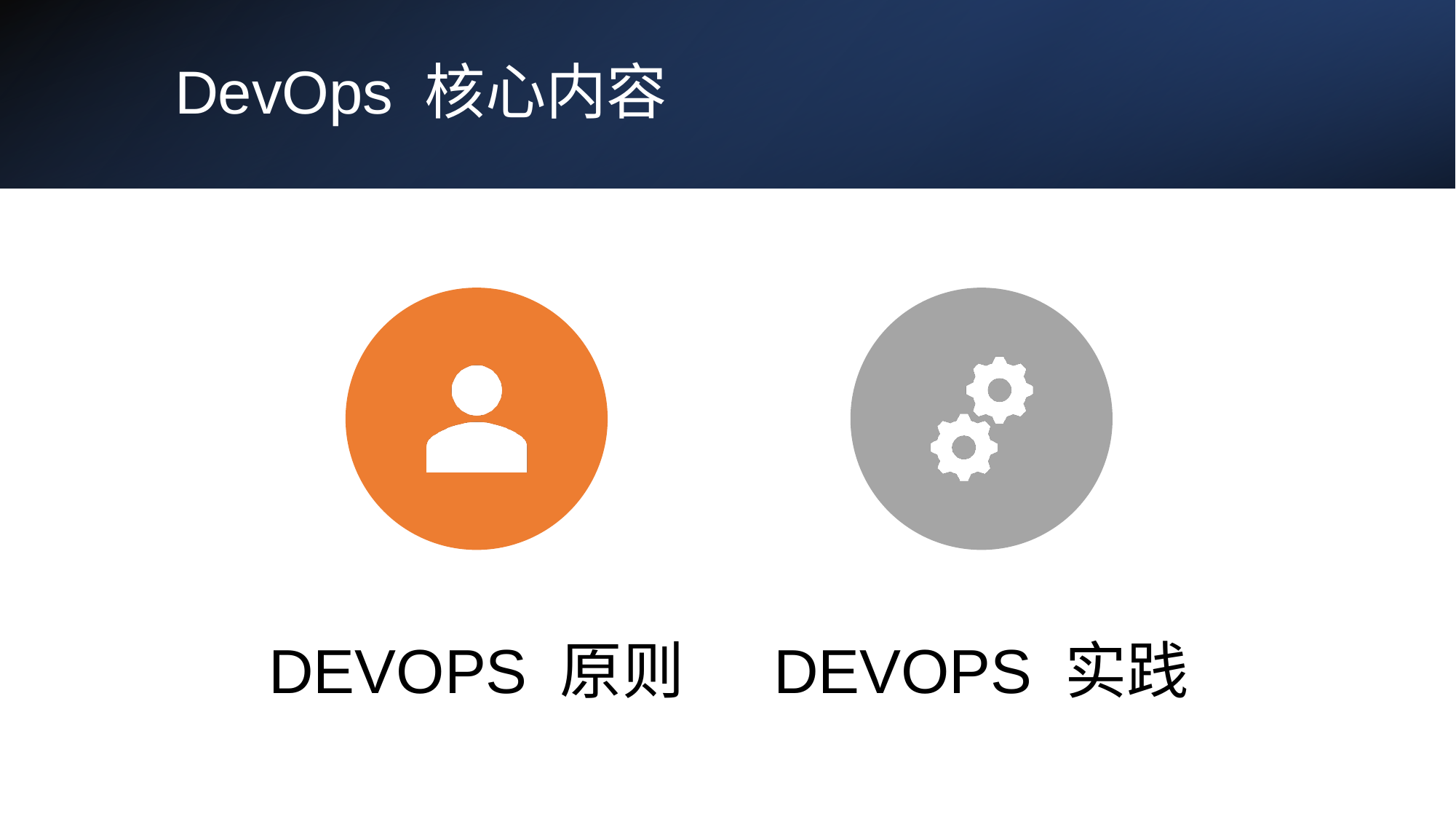

# DevOps 核心内容
DevOps 原则
DevOps 实践